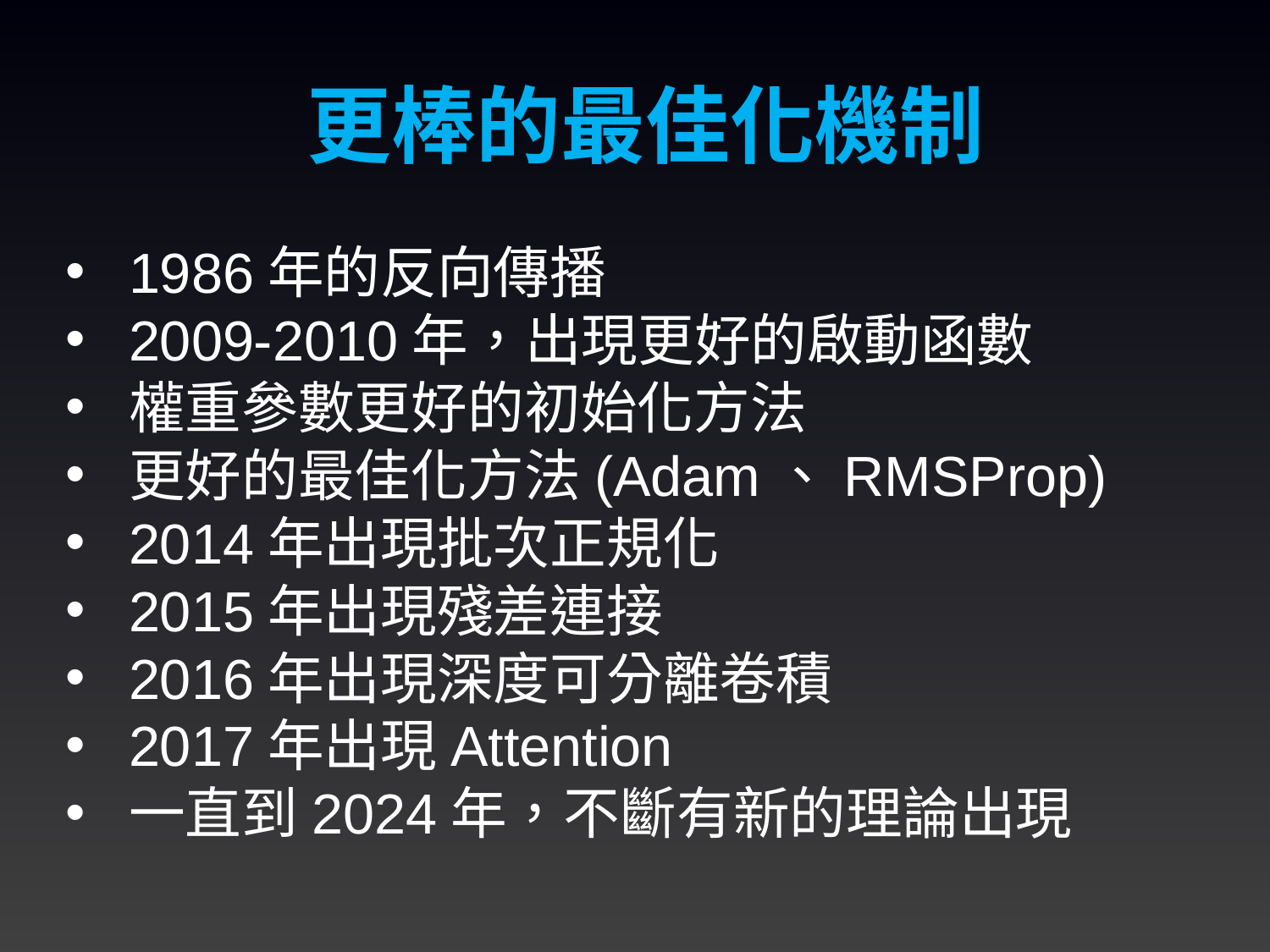

更棒的最佳化機制
1986年的反向傳播
2009-2010年，出現更好的啟動函數
權重參數更好的初始化方法
更好的最佳化方法(Adam、RMSProp)
2014年出現批次正規化
2015年出現殘差連接
2016年出現深度可分離卷積
2017年出現Attention
一直到2024年，不斷有新的理論出現